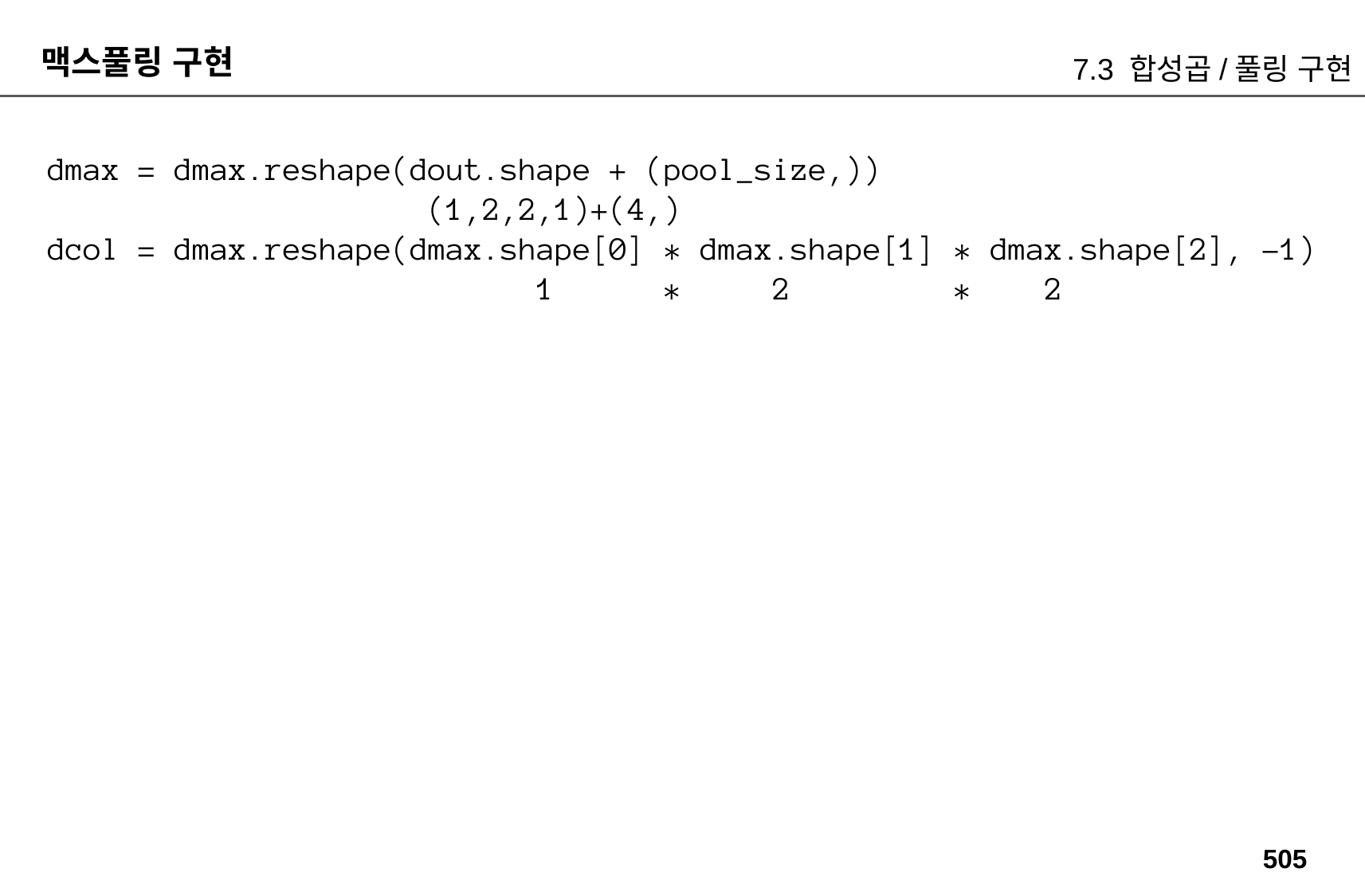

맥스풀링 구현
7.3 합성곱/풀링 구현
dmax = dmax.reshape(dout.shape + (pool_size,))
                     (1,2,2,1)+(4,)
dcol = dmax.reshape(dmax.shape[0] * dmax.shape[1] * dmax.shape[2], -1)
                           1      *     2         *    2